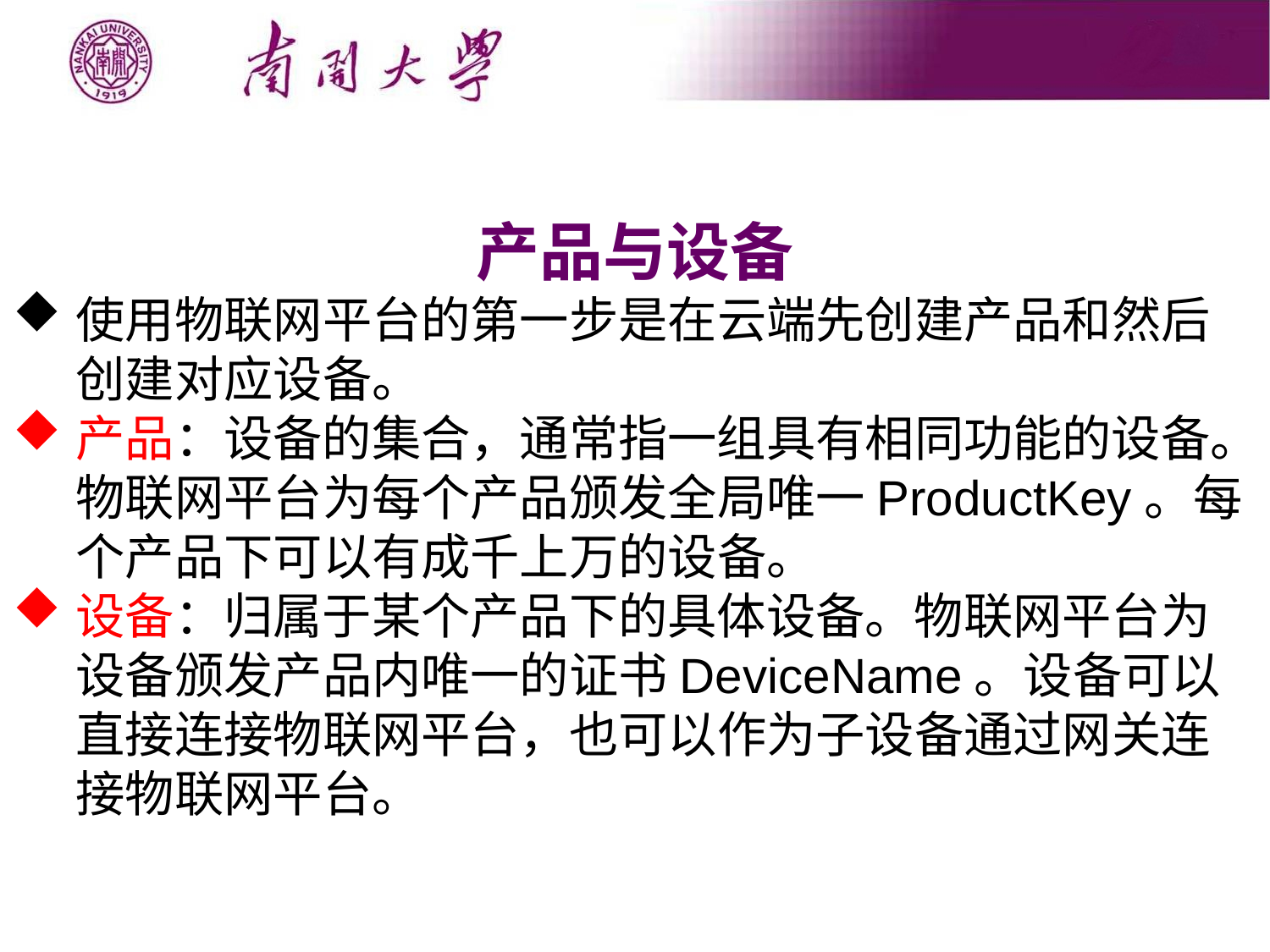

产品与设备
使用物联网平台的第一步是在云端先创建产品和然后创建对应设备。
产品：设备的集合，通常指一组具有相同功能的设备。物联网平台为每个产品颁发全局唯一ProductKey。每个产品下可以有成千上万的设备。
设备：归属于某个产品下的具体设备。物联网平台为设备颁发产品内唯一的证书DeviceName。设备可以直接连接物联网平台，也可以作为子设备通过网关连接物联网平台。